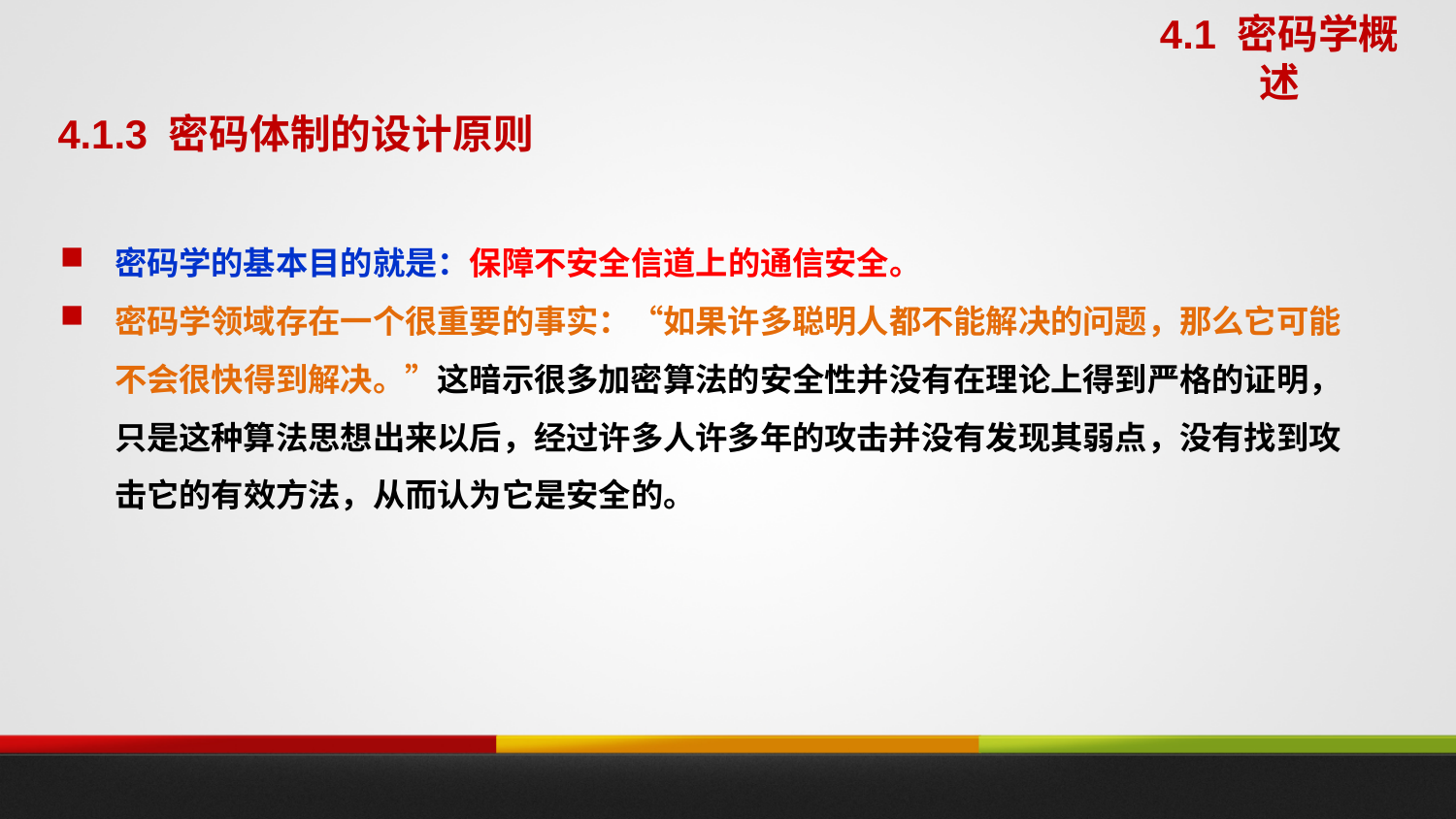

4.1 密码学概述
4.1.3 密码体制的设计原则
密码学的基本目的就是：保障不安全信道上的通信安全。
密码学领域存在一个很重要的事实：“如果许多聪明人都不能解决的问题，那么它可能不会很快得到解决。”这暗示很多加密算法的安全性并没有在理论上得到严格的证明，只是这种算法思想出来以后，经过许多人许多年的攻击并没有发现其弱点，没有找到攻击它的有效方法，从而认为它是安全的。